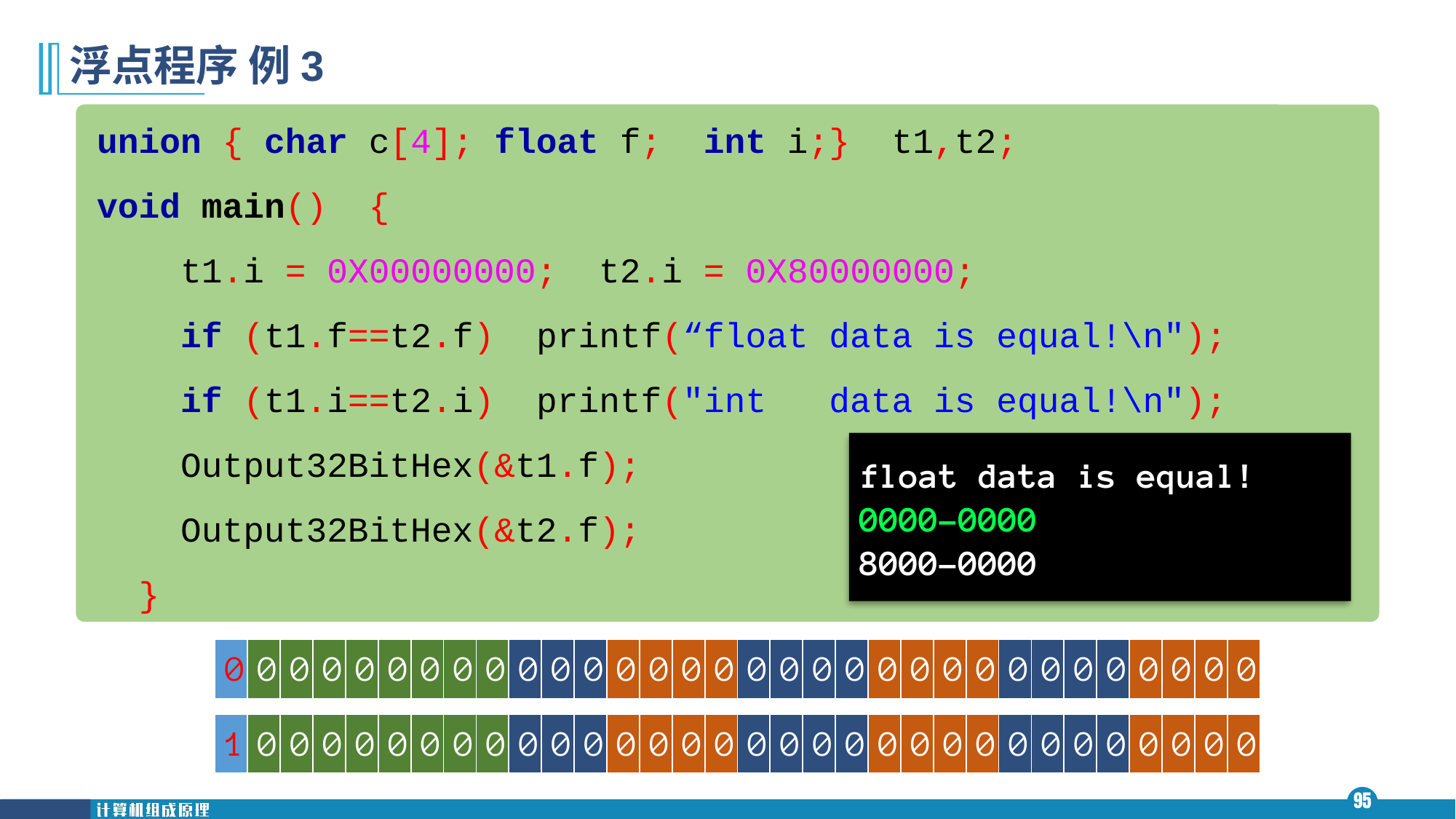

# 浮点程序 例3

union { char c[4]; float f;  int i;}  t1,t2;
void main()  {
    t1.i = 0X00000000;  t2.i = 0X80000000;
    if (t1.f==t2.f)  printf(“float data is equal!\n");
    if (t1.i==t2.i)  printf("int   data is equal!\n");
    Output32BitHex(&t1.f);
    Output32BitHex(&t2.f);
  }
float data is equal!
0000-0000
8000-0000
| 0 | 0 | 0 | 0 | 0 | 0 | 0 | 0 | 0 | 0 | 0 | 0 | 0 | 0 | 0 | 0 | 0 | 0 | 0 | 0 | 0 | 0 | 0 | 0 | 0 | 0 | 0 | 0 | 0 | 0 | 0 | 0 |
| --- | --- | --- | --- | --- | --- | --- | --- | --- | --- | --- | --- | --- | --- | --- | --- | --- | --- | --- | --- | --- | --- | --- | --- | --- | --- | --- | --- | --- | --- | --- | --- |
| 1 | 0 | 0 | 0 | 0 | 0 | 0 | 0 | 0 | 0 | 0 | 0 | 0 | 0 | 0 | 0 | 0 | 0 | 0 | 0 | 0 | 0 | 0 | 0 | 0 | 0 | 0 | 0 | 0 | 0 | 0 | 0 |
| --- | --- | --- | --- | --- | --- | --- | --- | --- | --- | --- | --- | --- | --- | --- | --- | --- | --- | --- | --- | --- | --- | --- | --- | --- | --- | --- | --- | --- | --- | --- | --- |